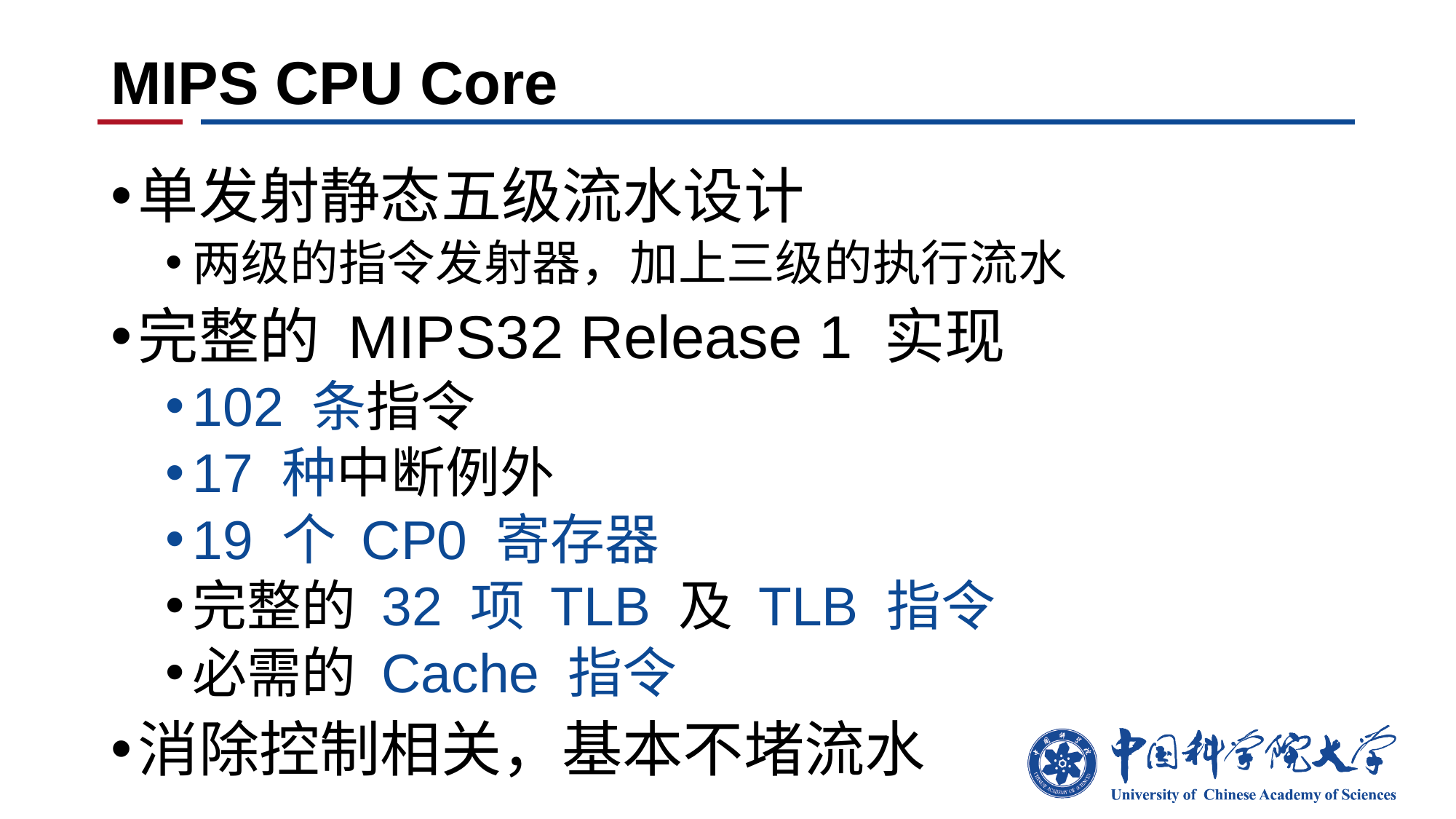

# MIPS CPU Core
单发射静态五级流水设计
两级的指令发射器，加上三级的执行流水
完整的 MIPS32 Release 1 实现
102 条指令
17 种中断例外
19 个 CP0 寄存器
完整的 32 项 TLB 及 TLB 指令
必需的 Cache 指令
消除控制相关，基本不堵流水